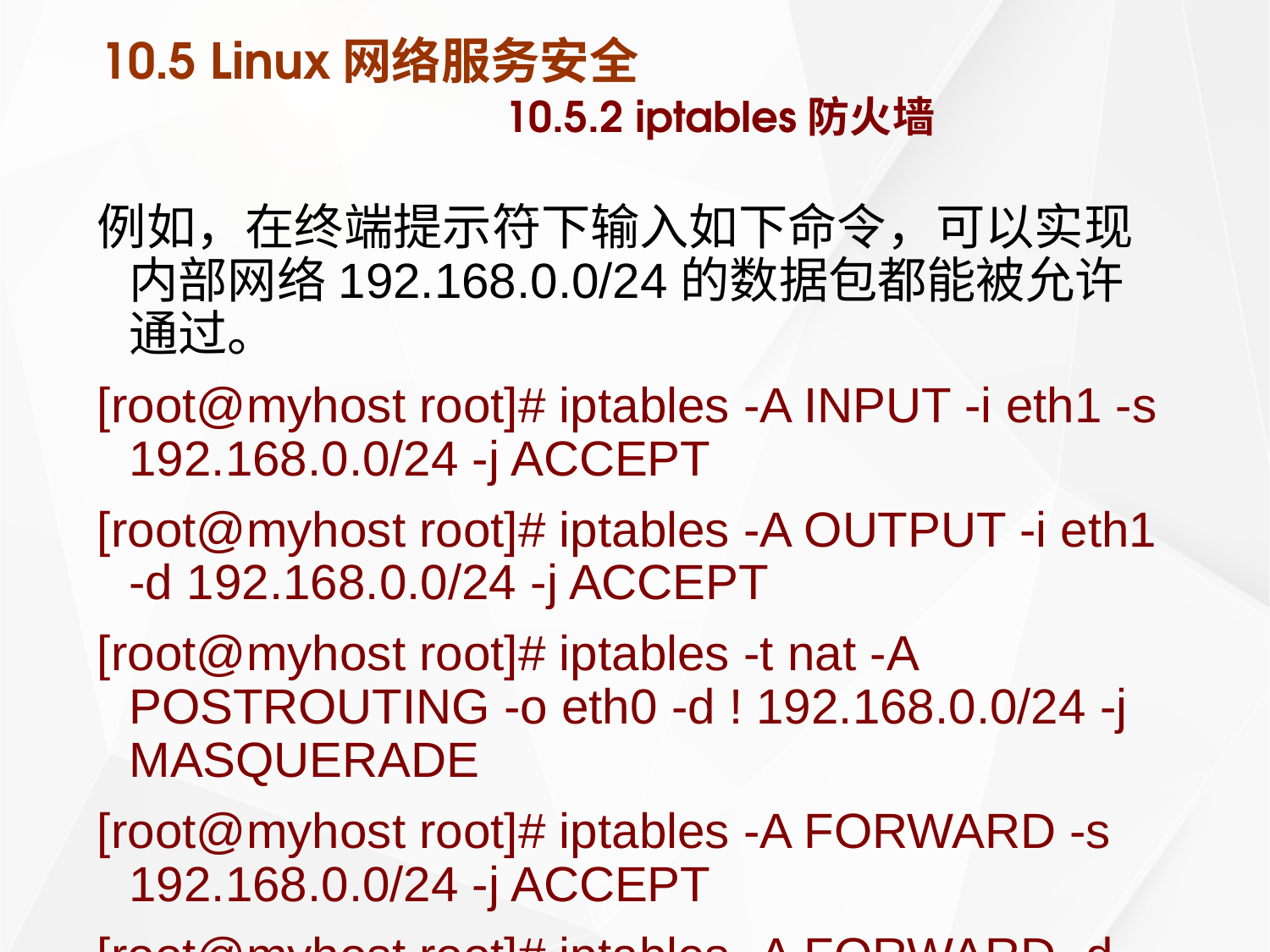

# 10.5 Linux网络服务安全 10.5.2 iptables防火墙
例如，在终端提示符下输入如下命令，可以实现内部网络192.168.0.0/24的数据包都能被允许通过。
[root@myhost root]# iptables -A INPUT -i eth1 -s 192.168.0.0/24 -j ACCEPT
[root@myhost root]# iptables -A OUTPUT -i eth1 -d 192.168.0.0/24 -j ACCEPT
[root@myhost root]# iptables -t nat -A POSTROUTING -o eth0 -d ! 192.168.0.0/24 -j MASQUERADE
[root@myhost root]# iptables -A FORWARD -s 192.168.0.0/24 -j ACCEPT
[root@myhost root]# iptables -A FORWARD -d 192.168.0.0/24 -j ACCEPT